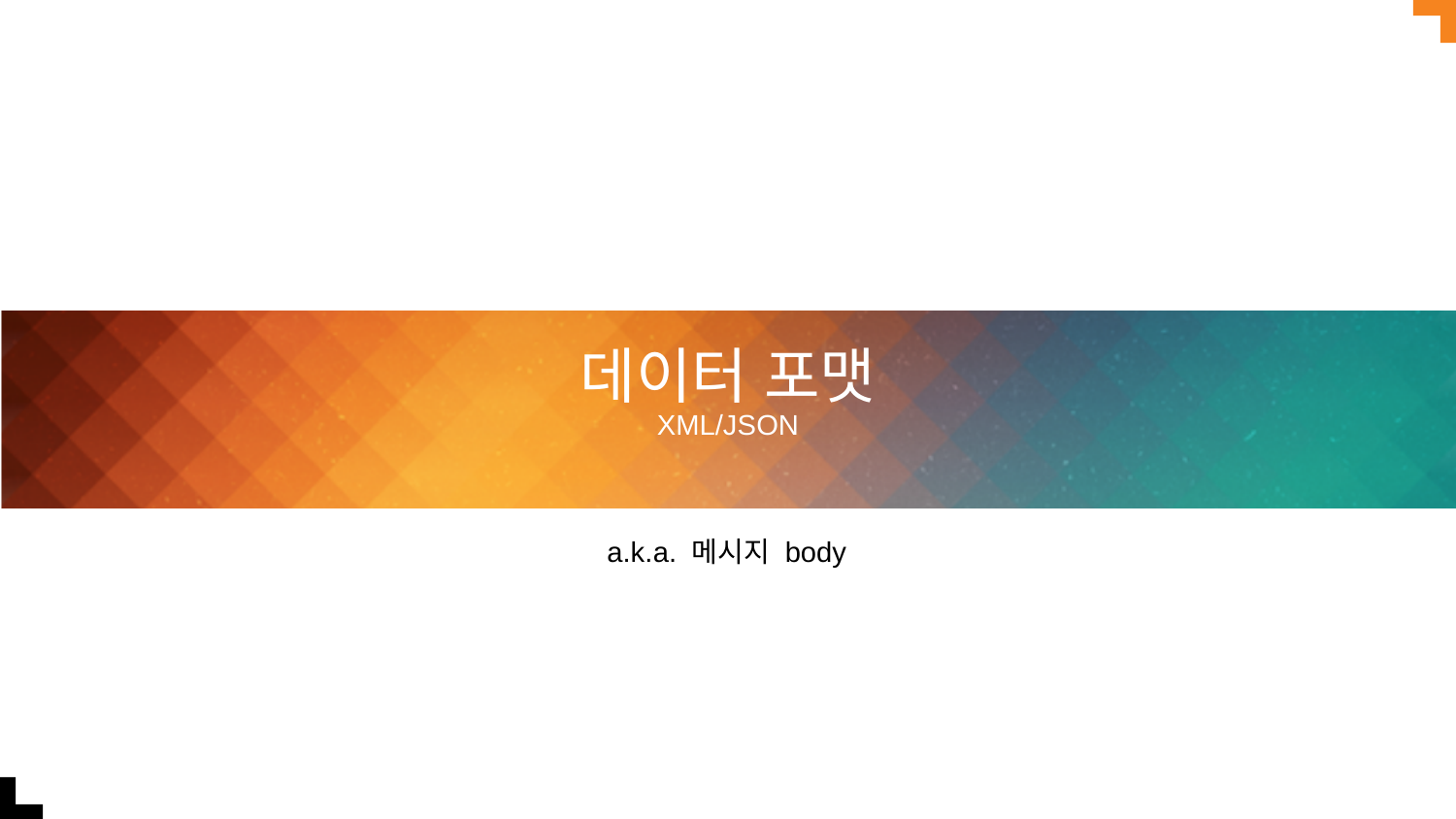

# 데이터 포맷 XML/JSON
a.k.a. 메시지 body